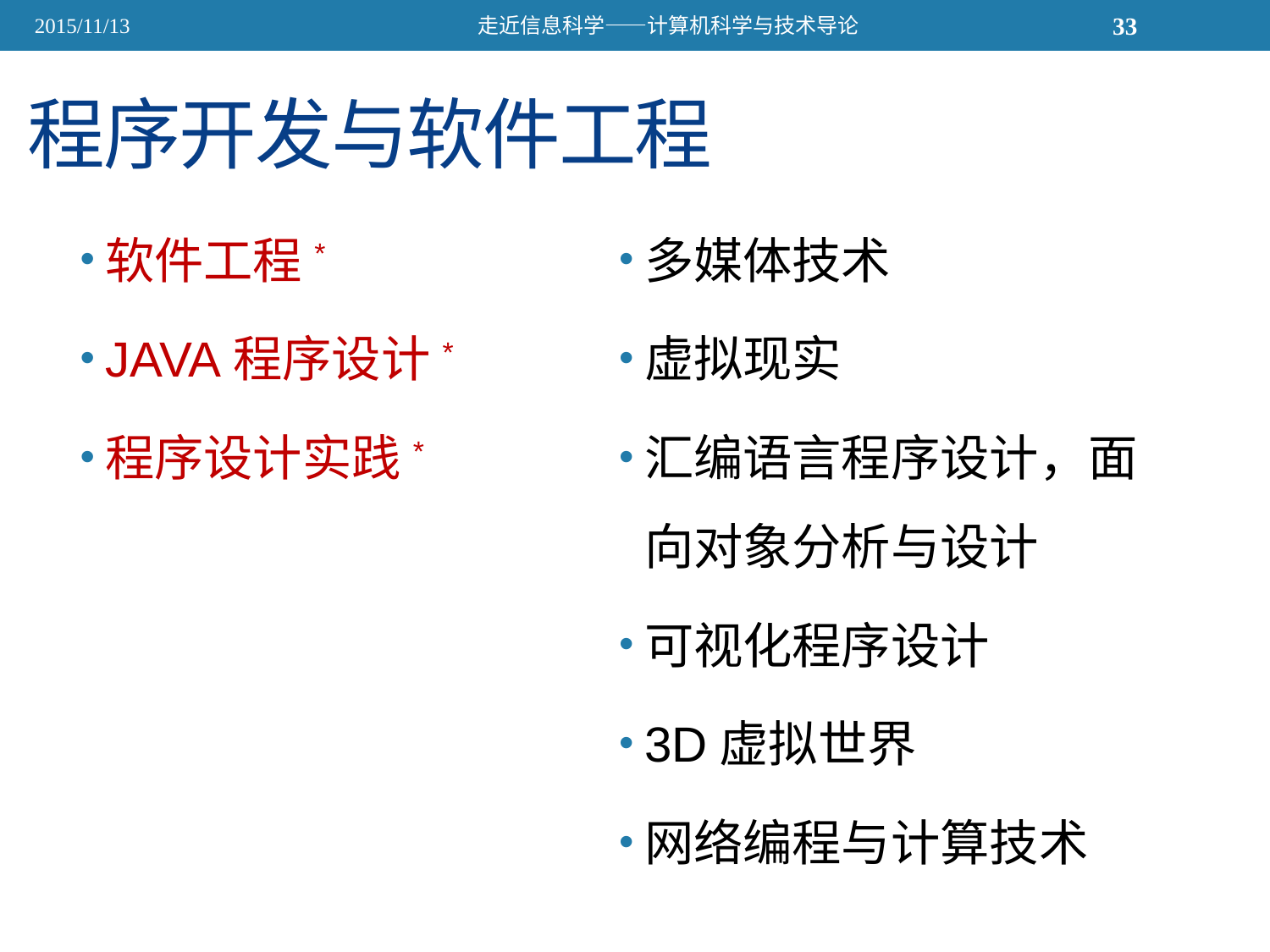

2015/11/13
走近信息科学——计算机科学与技术导论
33
# 程序开发与软件工程
软件工程*
JAVA程序设计*
程序设计实践*
多媒体技术
虚拟现实
汇编语言程序设计，面向对象分析与设计
可视化程序设计
3D虚拟世界
网络编程与计算技术